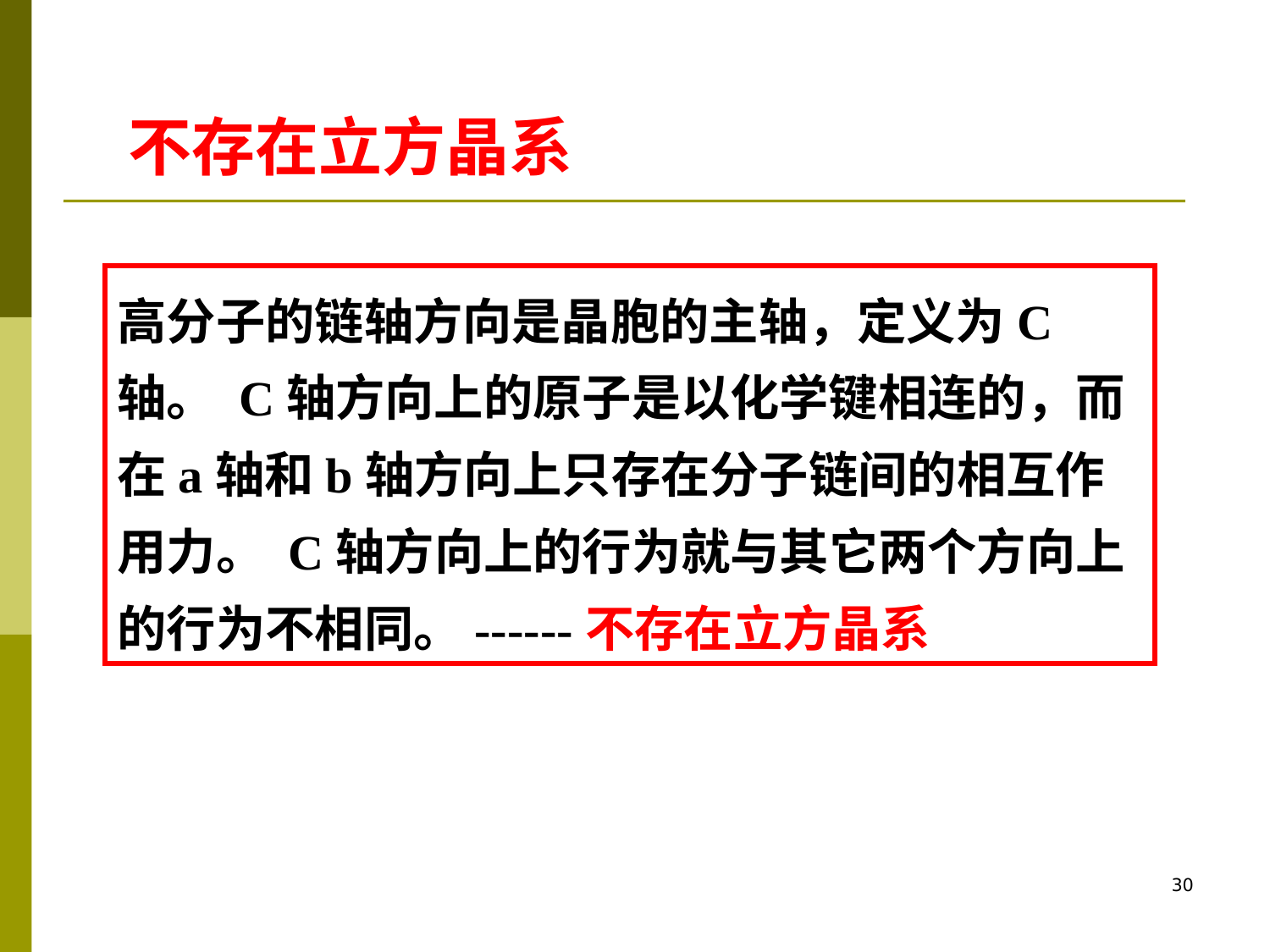

不存在立方晶系
高分子的链轴方向是晶胞的主轴，定义为C轴。 C轴方向上的原子是以化学键相连的，而在a轴和b轴方向上只存在分子链间的相互作用力。 C轴方向上的行为就与其它两个方向上的行为不相同。------不存在立方晶系
30